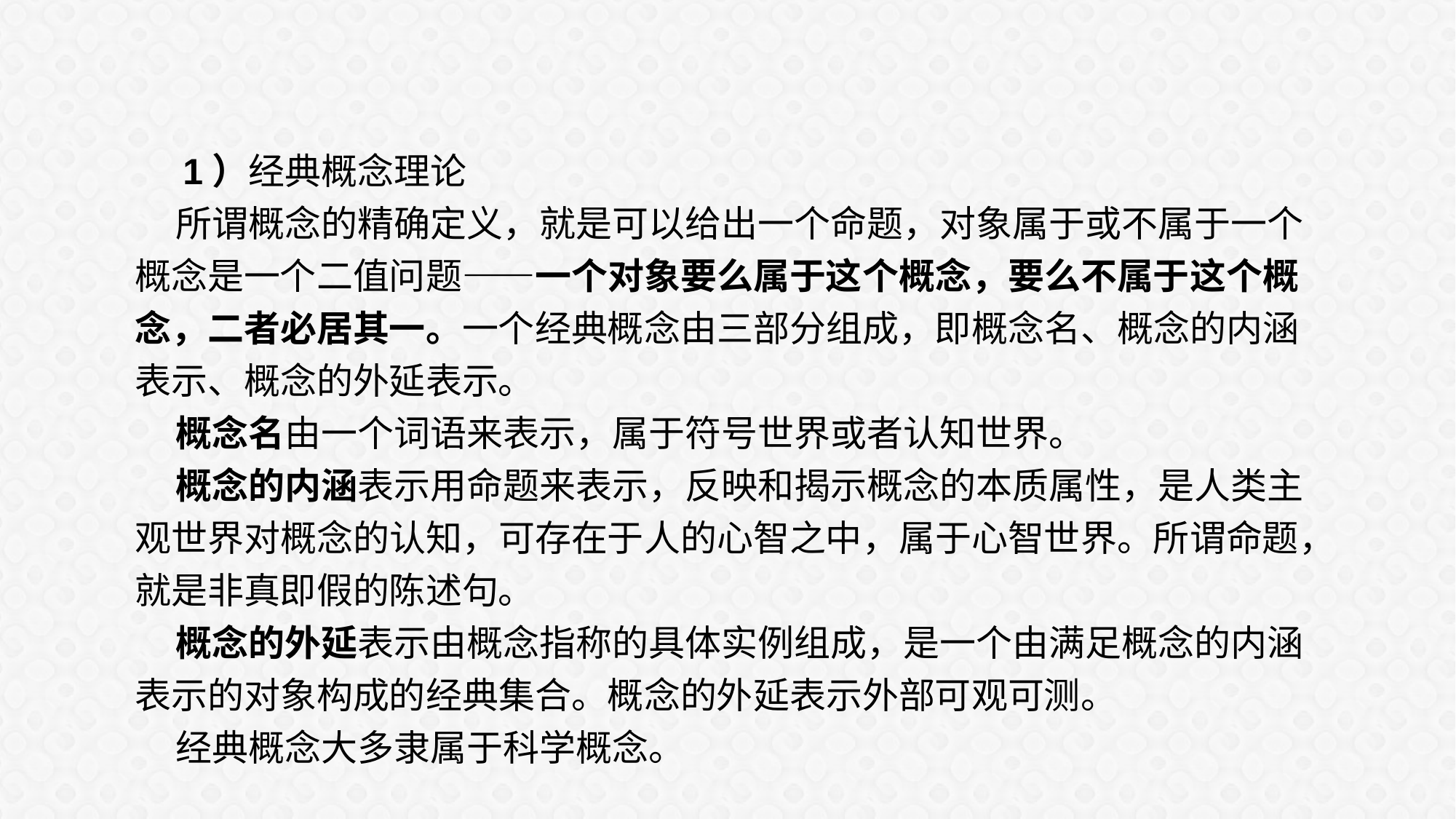

1）经典概念理论
    所谓概念的精确定义，就是可以给出一个命题，对象属于或不属于一个概念是一个二值问题——一个对象要么属于这个概念，要么不属于这个概念，二者必居其一。一个经典概念由三部分组成，即概念名、概念的内涵表示、概念的外延表示。
    概念名由一个词语来表示，属于符号世界或者认知世界。
    概念的内涵表示用命题来表示，反映和揭示概念的本质属性，是人类主观世界对概念的认知，可存在于人的心智之中，属于心智世界。所谓命题，就是非真即假的陈述句。
    概念的外延表示由概念指称的具体实例组成，是一个由满足概念的内涵表示的对象构成的经典集合。概念的外延表示外部可观可测。
    经典概念大多隶属于科学概念。